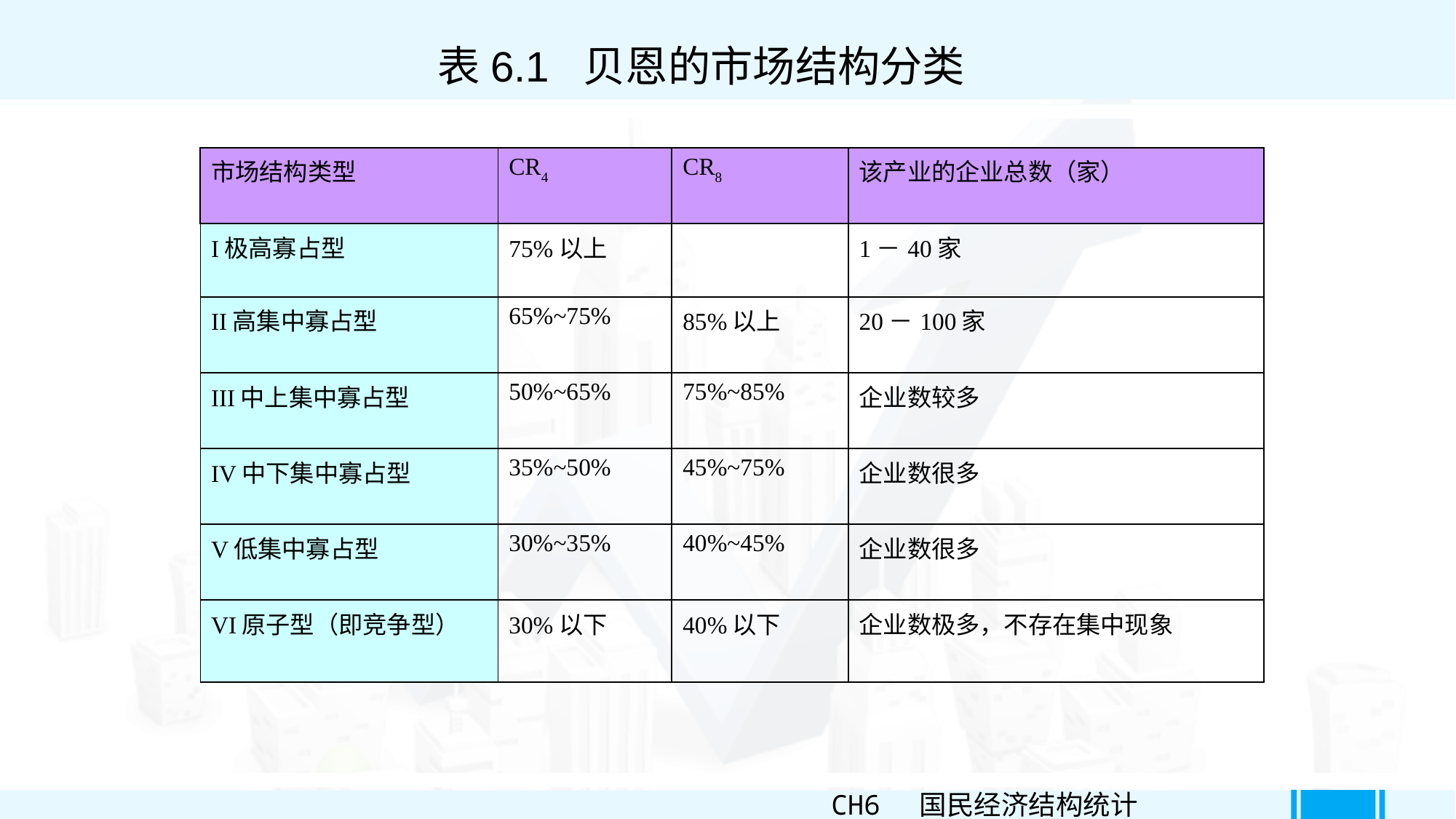

表6.1  贝恩的市场结构分类
| 市场结构类型 | CR4 | CR8 | 该产业的企业总数（家） |
| --- | --- | --- | --- |
| I极高寡占型 | 75%以上 |  | 1－40家 |
| II高集中寡占型 | 65%~75% | 85%以上 | 20－100家 |
| III中上集中寡占型 | 50%~65% | 75%~85% | 企业数较多 |
| IV中下集中寡占型 | 35%~50% | 45%~75% | 企业数很多 |
| V低集中寡占型 | 30%~35% | 40%~45% | 企业数很多 |
| VI原子型（即竞争型） | 30%以下 | 40%以下 | 企业数极多，不存在集中现象 |
CH6  国民经济结构统计
19